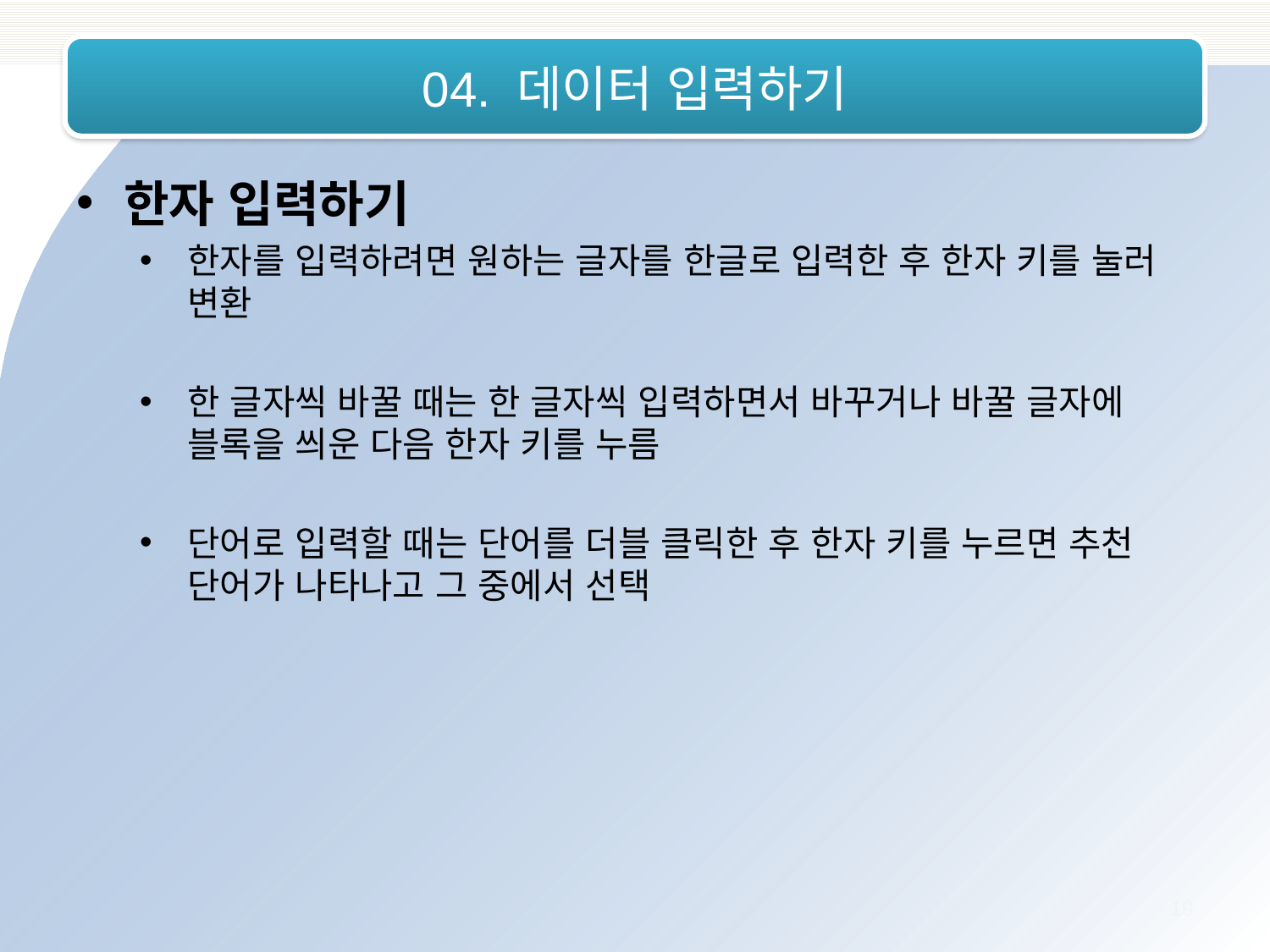

# 04. 데이터 입력하기
한자 입력하기
한자를 입력하려면 원하는 글자를 한글로 입력한 후 한자 키를 눌러 변환

한 글자씩 바꿀 때는 한 글자씩 입력하면서 바꾸거나 바꿀 글자에 블록을 씌운 다음 한자 키를 누름

단어로 입력할 때는 단어를 더블 클릭한 후 한자 키를 누르면 추천 단어가 나타나고 그 중에서 선택
19